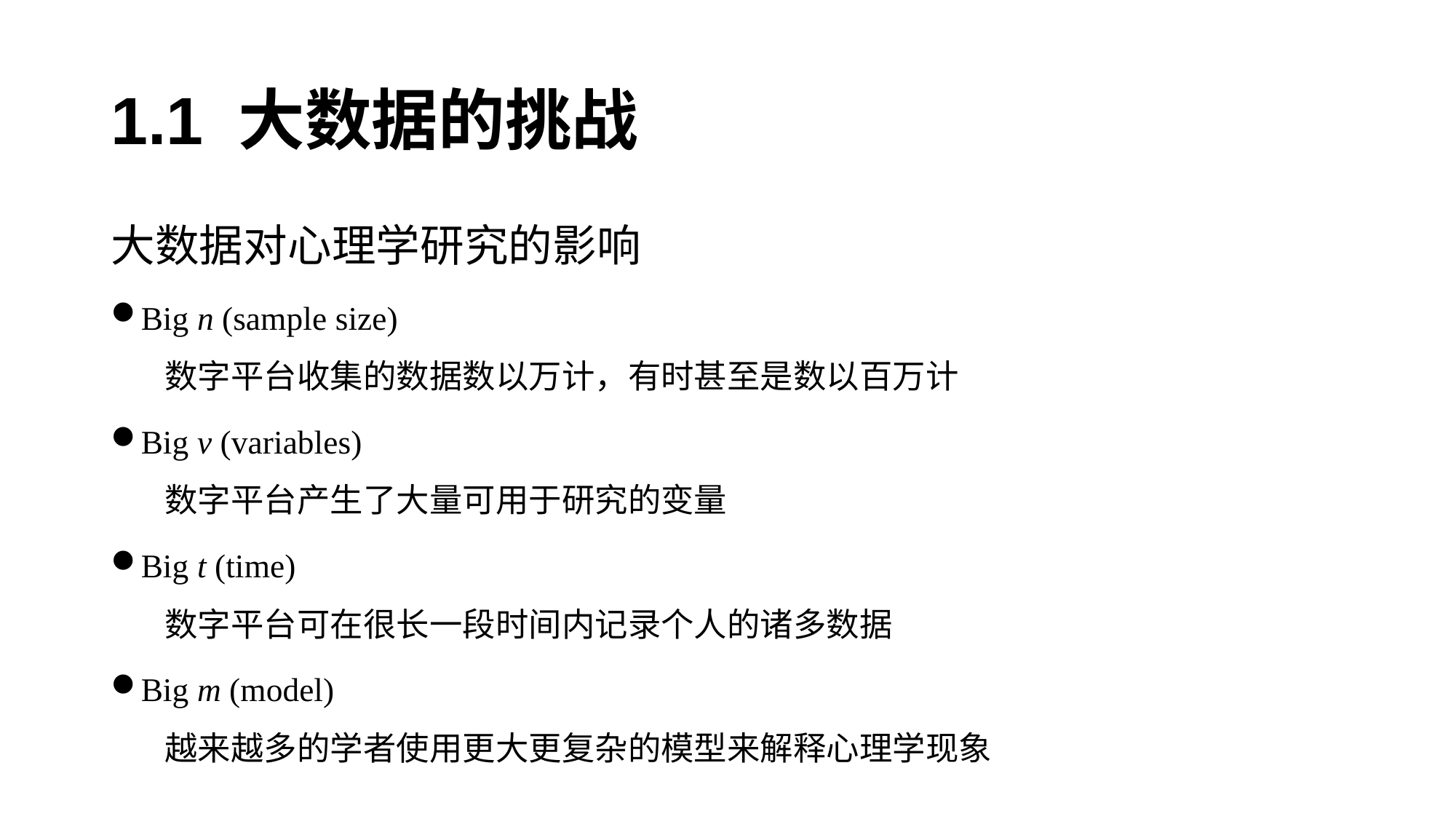

# 1.1 大数据的挑战
大数据对心理学研究的影响
Big n (sample size)
数字平台收集的数据数以万计，有时甚至是数以百万计
Big v (variables)
数字平台产生了大量可用于研究的变量
Big t (time)
数字平台可在很长一段时间内记录个人的诸多数据
Big m (model)
越来越多的学者使用更大更复杂的模型来解释心理学现象